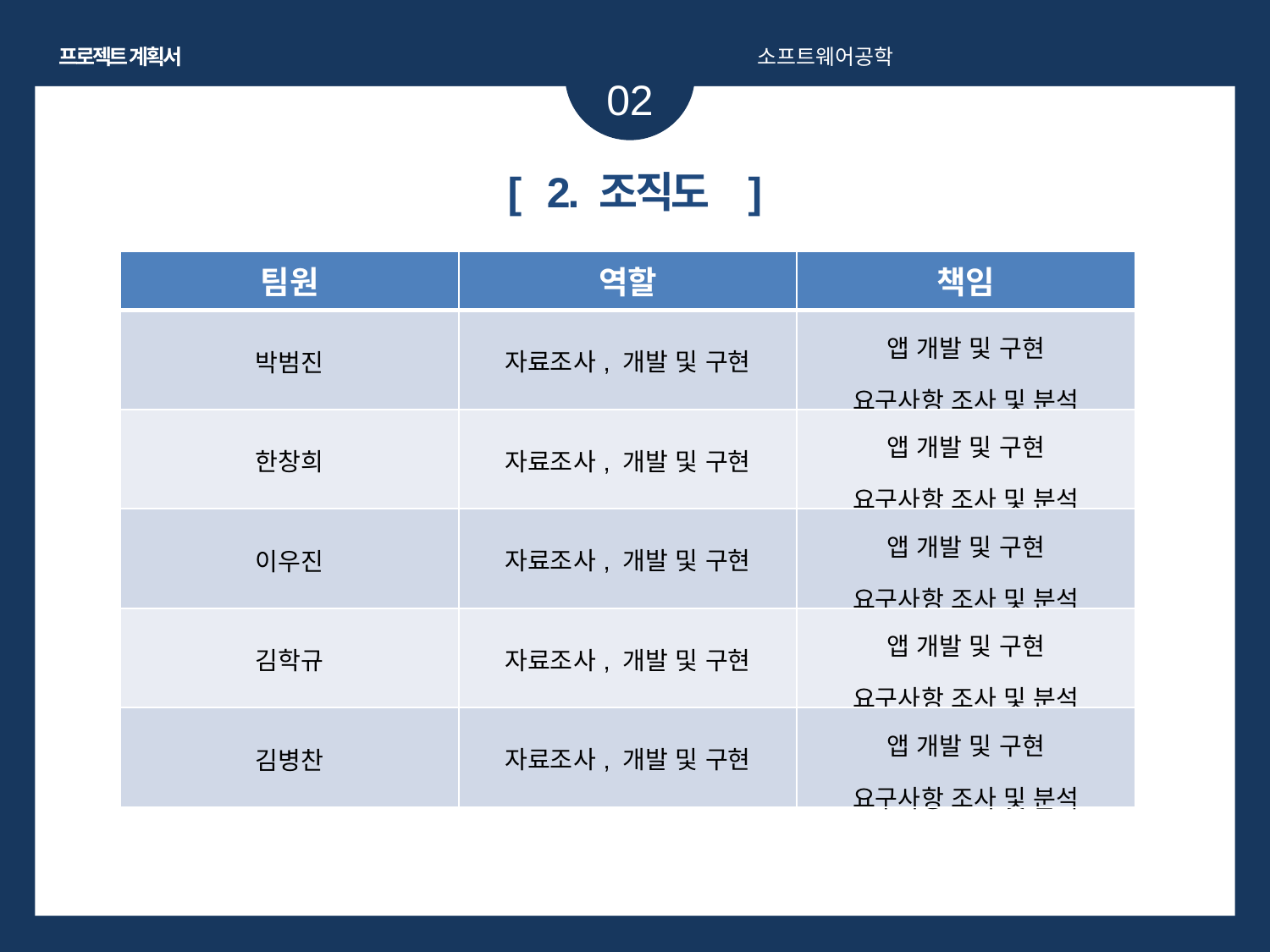

프로젝트 계획서
소프트웨어공학
02

[   2. 조직도   ]
| 팀원 | 역할 | 책임 |
| --- | --- | --- |
| 박범진 | 자료조사, 개발 및 구현 | 앱 개발 및 구현 요구사항 조사 및 분석 |
| 한창희 | 자료조사, 개발 및 구현 | 앱 개발 및 구현 요구사항 조사 및 분석 |
| 이우진 | 자료조사, 개발 및 구현 | 앱 개발 및 구현 요구사항 조사 및 분석 |
| 김학규 | 자료조사, 개발 및 구현 | 앱 개발 및 구현 요구사항 조사 및 분석 |
| 김병찬 | 자료조사, 개발 및 구현 | 앱 개발 및 구현 요구사항 조사 및 분석 |